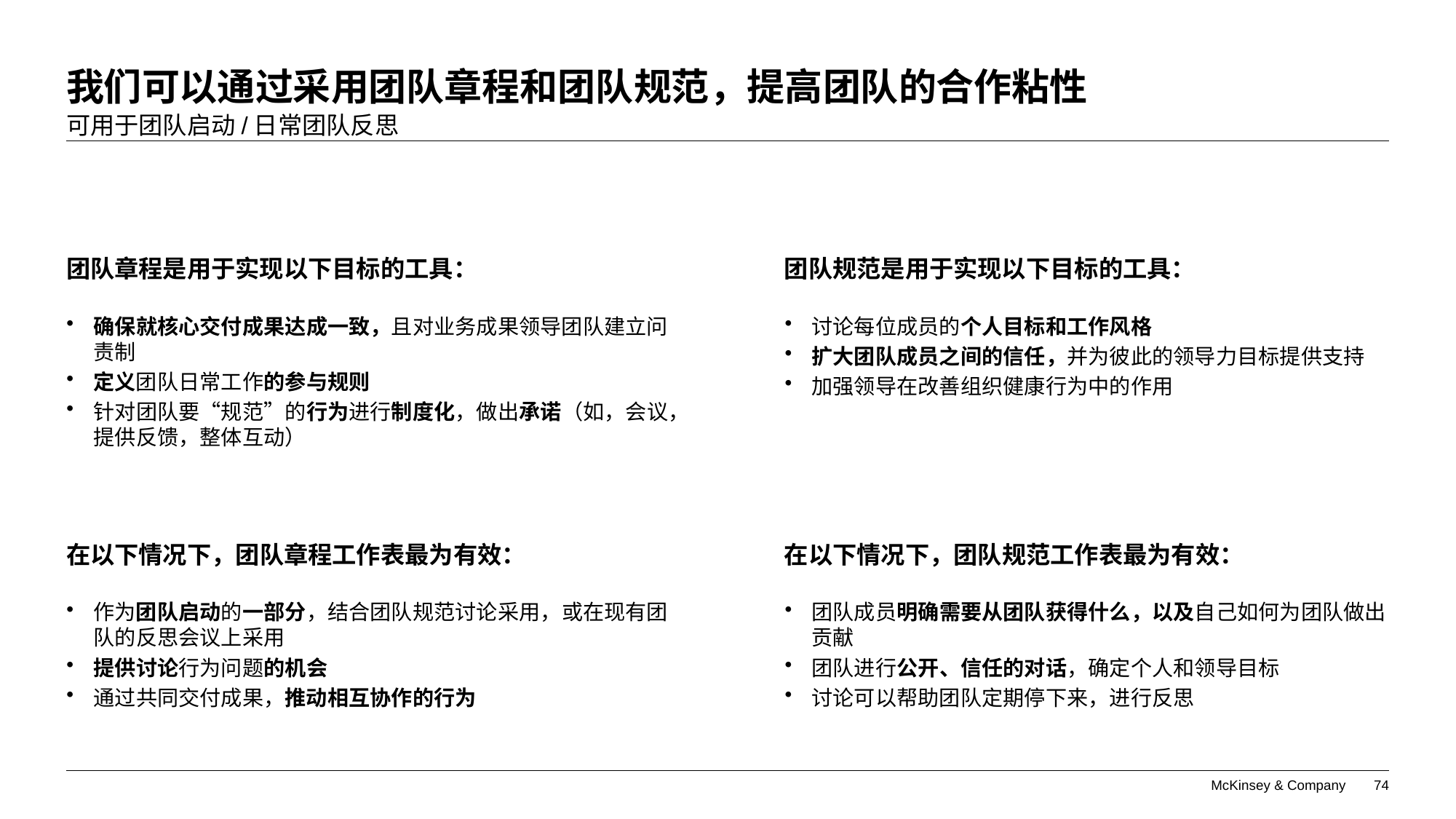

# 我们可以通过采用团队章程和团队规范，提高团队的合作粘性
可用于团队启动/日常团队反思
团队章程是用于实现以下目标的工具：
团队规范是用于实现以下目标的工具：
确保就核心交付成果达成一致，且对业务成果领导团队建立问责制
定义团队日常工作的参与规则
针对团队要“规范”的行为进行制度化，做出承诺（如，会议，提供反馈，整体互动）
讨论每位成员的个人目标和工作风格
扩大团队成员之间的信任，并为彼此的领导力目标提供支持
加强领导在改善组织健康行为中的作用
在以下情况下，团队章程工作表最为有效：
在以下情况下，团队规范工作表最为有效：
作为团队启动的一部分，结合团队规范讨论采用，或在现有团队的反思会议上采用
提供讨论行为问题的机会
通过共同交付成果，推动相互协作的行为
团队成员明确需要从团队获得什么，以及自己如何为团队做出贡献
团队进行公开、信任的对话，确定个人和领导目标
讨论可以帮助团队定期停下来，进行反思